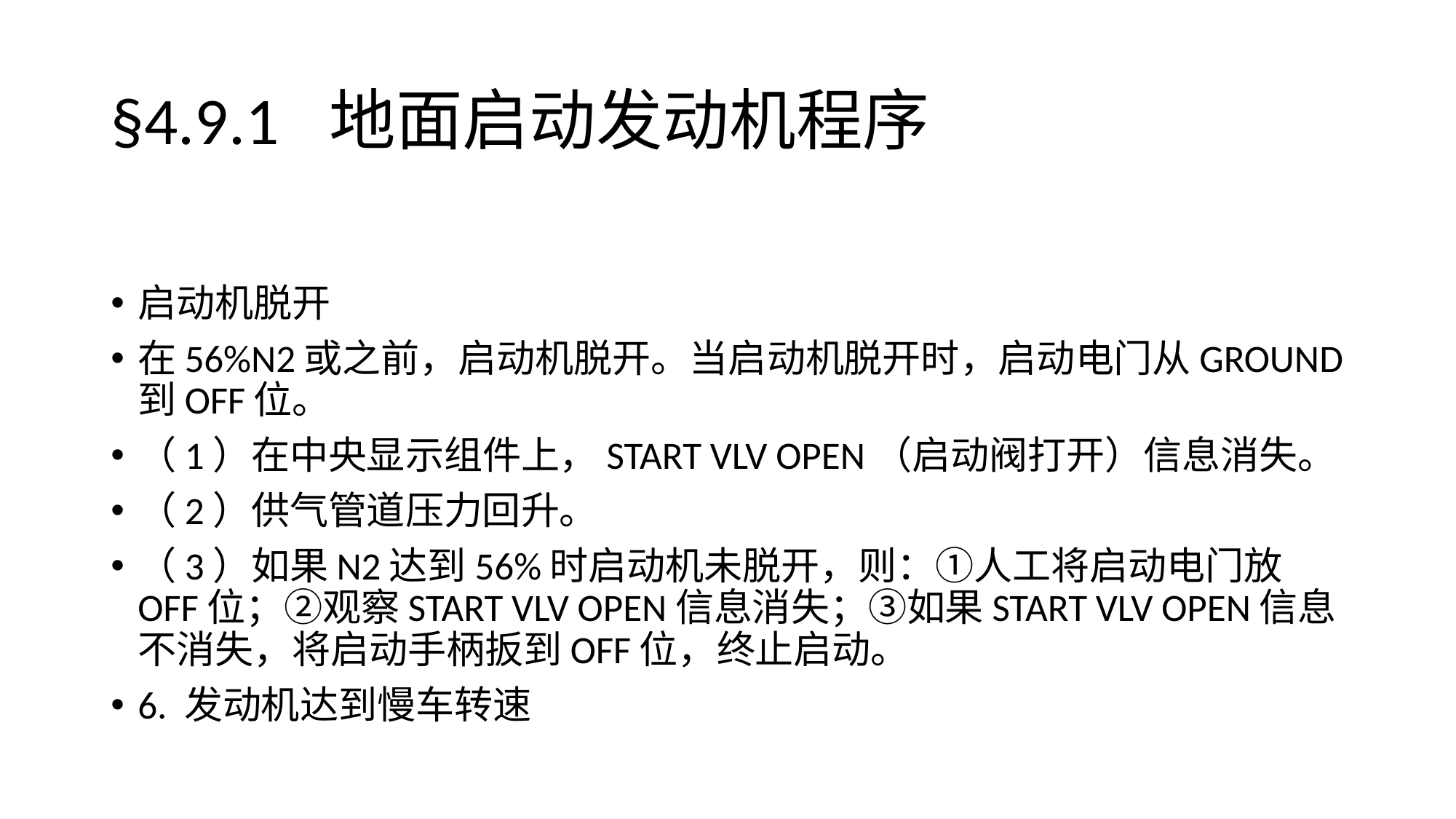

# §4.9.1	地面启动发动机程序

启动机脱开
在56%N2或之前，启动机脱开。当启动机脱开时，启动电门从GROUND到OFF位。
（1）在中央显示组件上，START VLV OPEN（启动阀打开）信息消失。
（2）供气管道压力回升。
（3）如果N2达到56%时启动机未脱开，则：①人工将启动电门放OFF位；②观察START VLV OPEN信息消失；③如果START VLV OPEN信息不消失，将启动手柄扳到OFF位，终止启动。
6. 发动机达到慢车转速